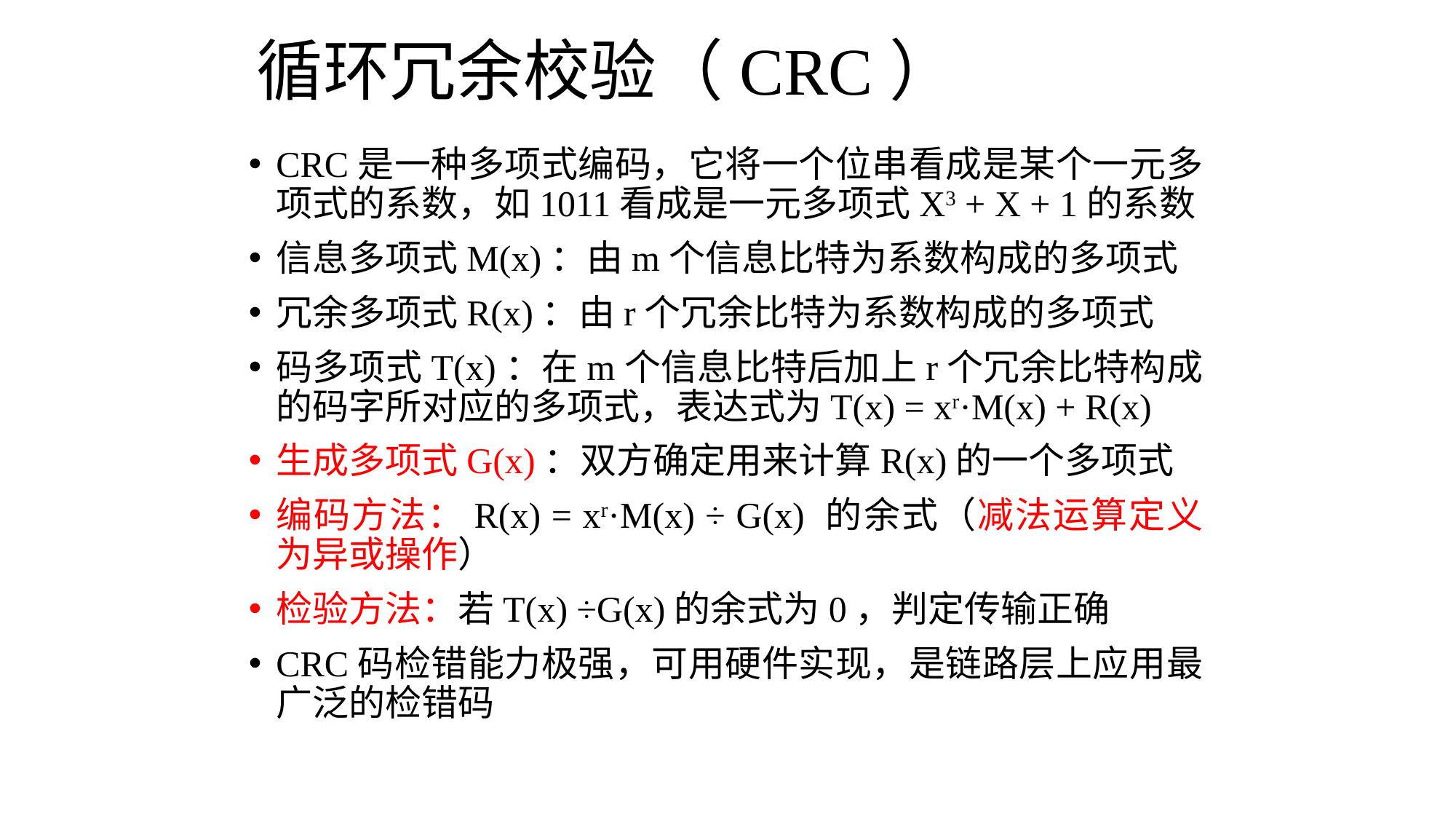

# 循环冗余校验（CRC）
CRC是一种多项式编码，它将一个位串看成是某个一元多项式的系数，如1011看成是一元多项式X3 + X + 1的系数
信息多项式M(x)：由m个信息比特为系数构成的多项式
冗余多项式R(x)：由r个冗余比特为系数构成的多项式
码多项式T(x)：在m个信息比特后加上r个冗余比特构成的码字所对应的多项式，表达式为T(x) = xr·M(x) + R(x)
生成多项式G(x)：双方确定用来计算R(x)的一个多项式
编码方法：R(x) = xr·M(x) ÷ G(x) 的余式（减法运算定义为异或操作）
检验方法：若T(x) ÷G(x)的余式为0，判定传输正确
CRC码检错能力极强，可用硬件实现，是链路层上应用最广泛的检错码